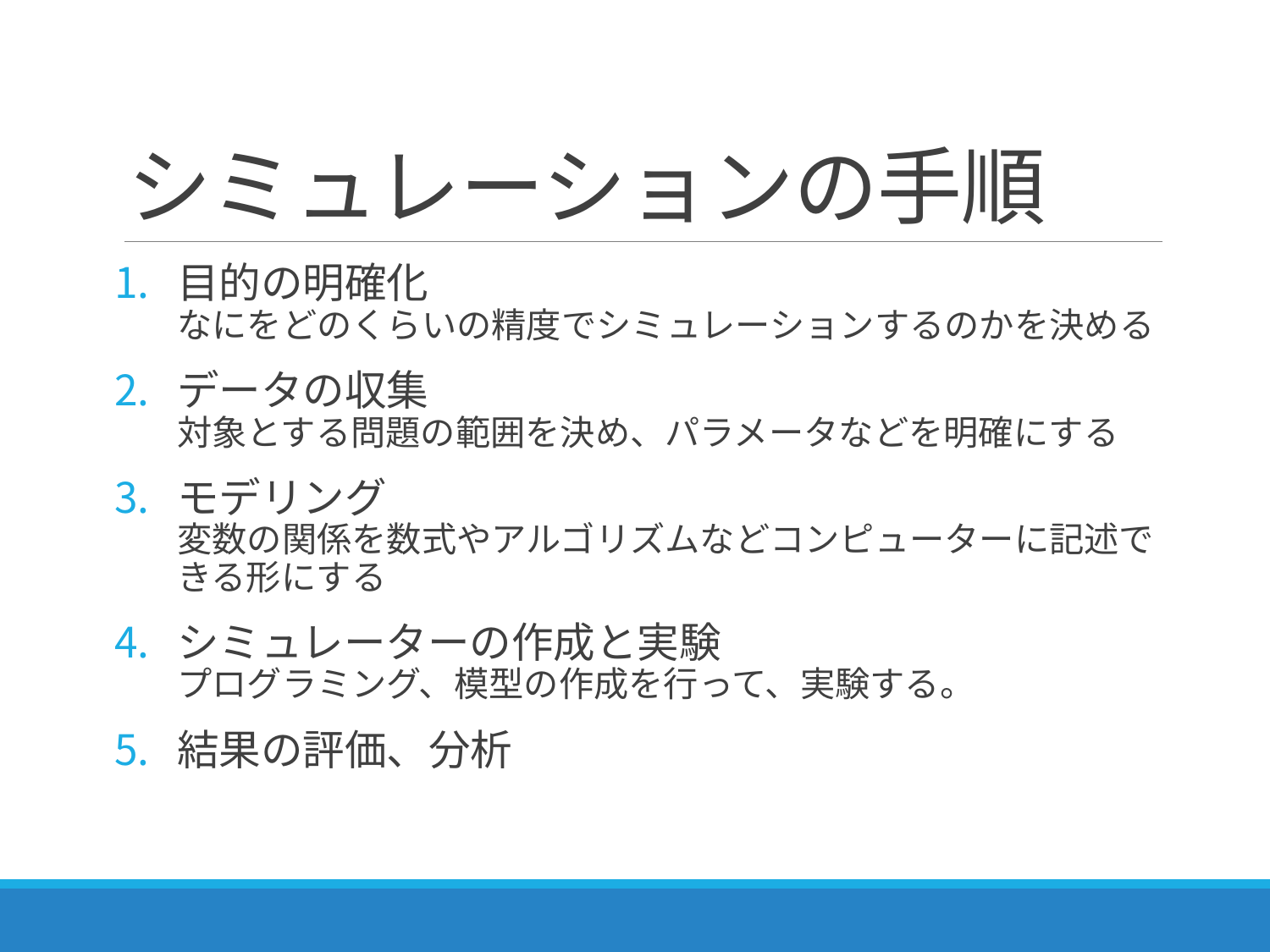

# シミュレーションの手順
目的の明確化
なにをどのくらいの精度でシミュレーションするのかを決める
データの収集
対象とする問題の範囲を決め、パラメータなどを明確にする
モデリング
変数の関係を数式やアルゴリズムなどコンピューターに記述できる形にする
シミュレーターの作成と実験
プログラミング、模型の作成を行って、実験する。
結果の評価、分析